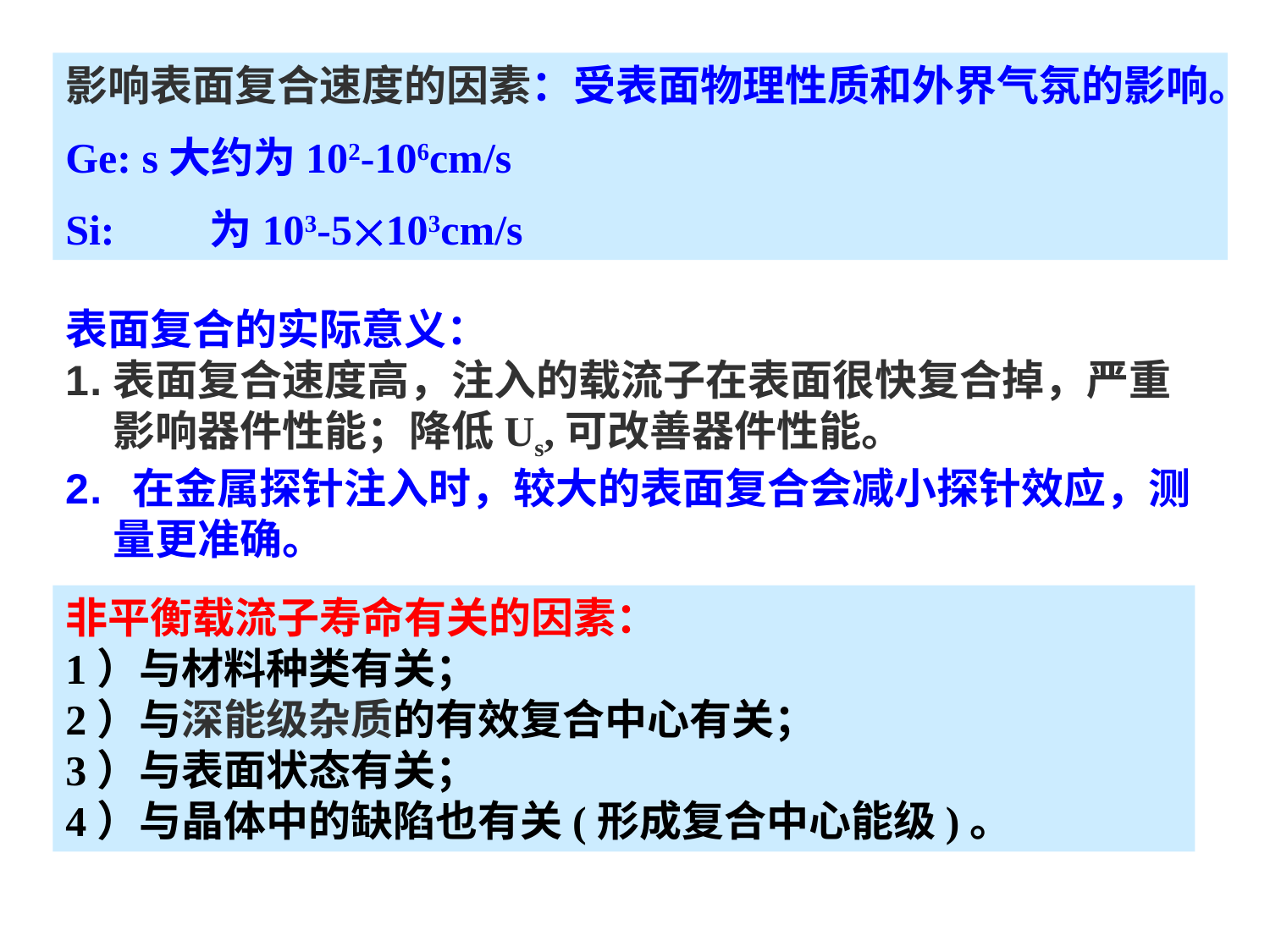

影响表面复合速度的因素：受表面物理性质和外界气氛的影响。
Ge: s大约为102-106cm/s
Si:        为103-5×103cm/s
表面复合的实际意义：
表面复合速度高，注入的载流子在表面很快复合掉，严重影响器件性能；降低Us,可改善器件性能。
 在金属探针注入时，较大的表面复合会减小探针效应，测量更准确。
非平衡载流子寿命有关的因素：
1）与材料种类有关；
2）与深能级杂质的有效复合中心有关；
3）与表面状态有关；
4）与晶体中的缺陷也有关(形成复合中心能级)。